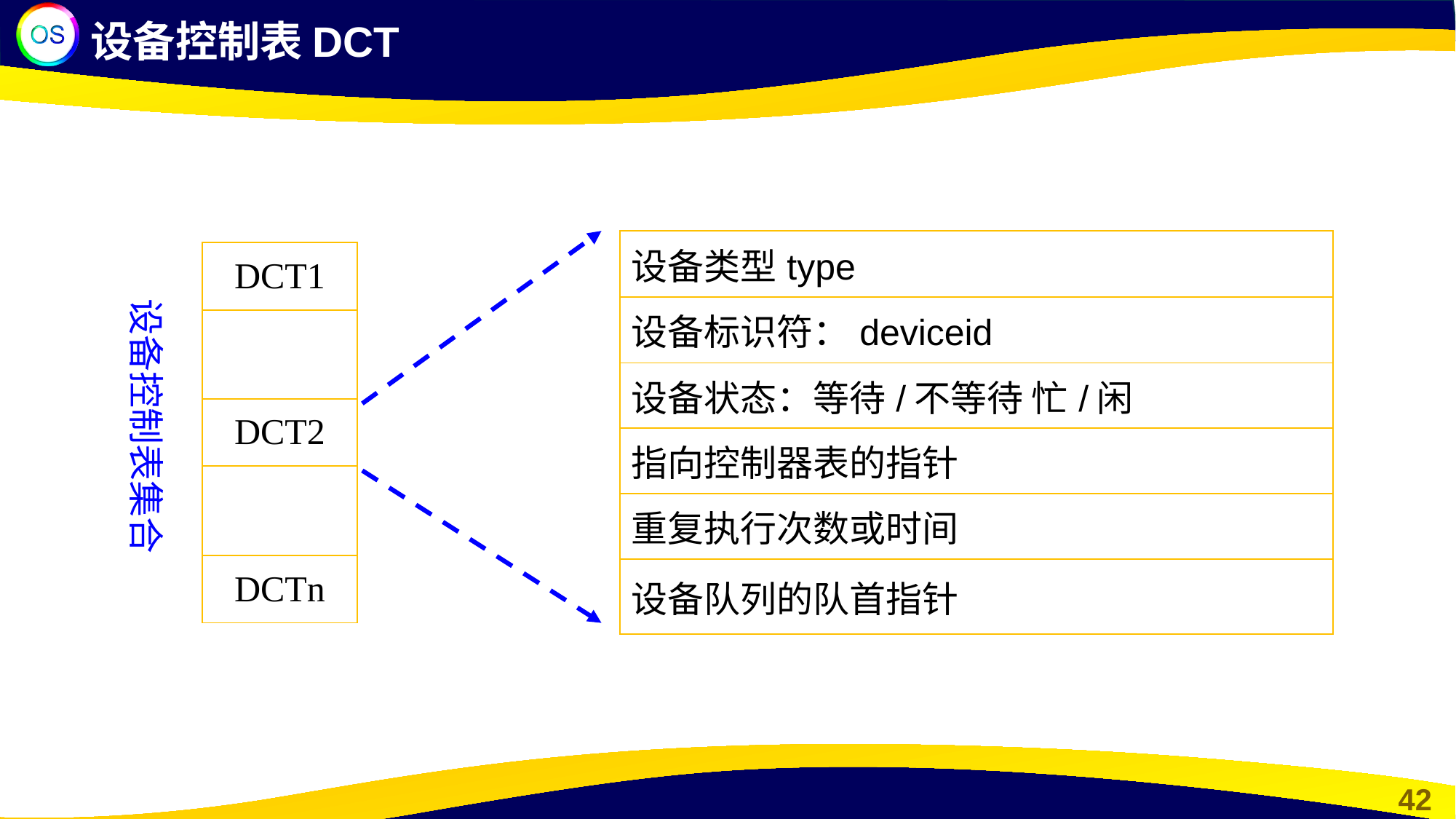

设备控制表DCT

| 设备类型type |
| --- |
| 设备标识符：deviceid |
| 设备状态：等待/不等待 忙/闲 |
| 指向控制器表的指针 |
| 重复执行次数或时间 |
| 设备队列的队首指针 |
| DCT1 |
| --- |
|  |
| DCT2 |
|  |
| DCTn |
设备控制表集合